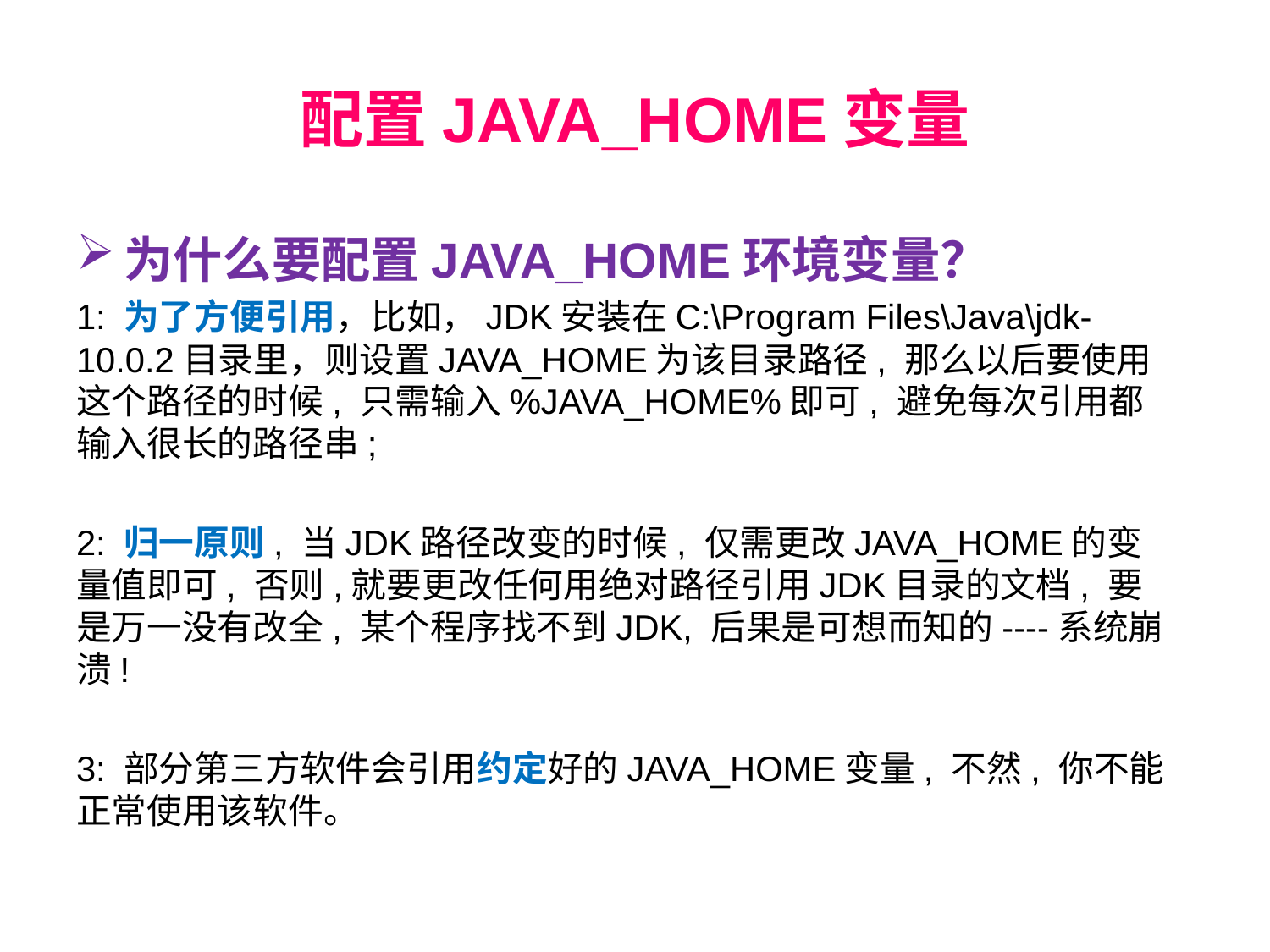

# 配置JAVA_HOME变量
为什么要配置JAVA_HOME环境变量？
1: 为了方便引用，比如，JDK安装在C:\Program Files\Java\jdk-10.0.2目录里，则设置JAVA_HOME为该目录路径, 那么以后要使用这个路径的时候, 只需输入%JAVA_HOME%即可, 避免每次引用都输入很长的路径串;

2: 归一原则, 当JDK路径改变的时候, 仅需更改JAVA_HOME的变量值即可, 否则,就要更改任何用绝对路径引用JDK目录的文档, 要是万一没有改全, 某个程序找不到JDK, 后果是可想而知的----系统崩溃!

3: 部分第三方软件会引用约定好的JAVA_HOME变量, 不然, 你不能正常使用该软件。